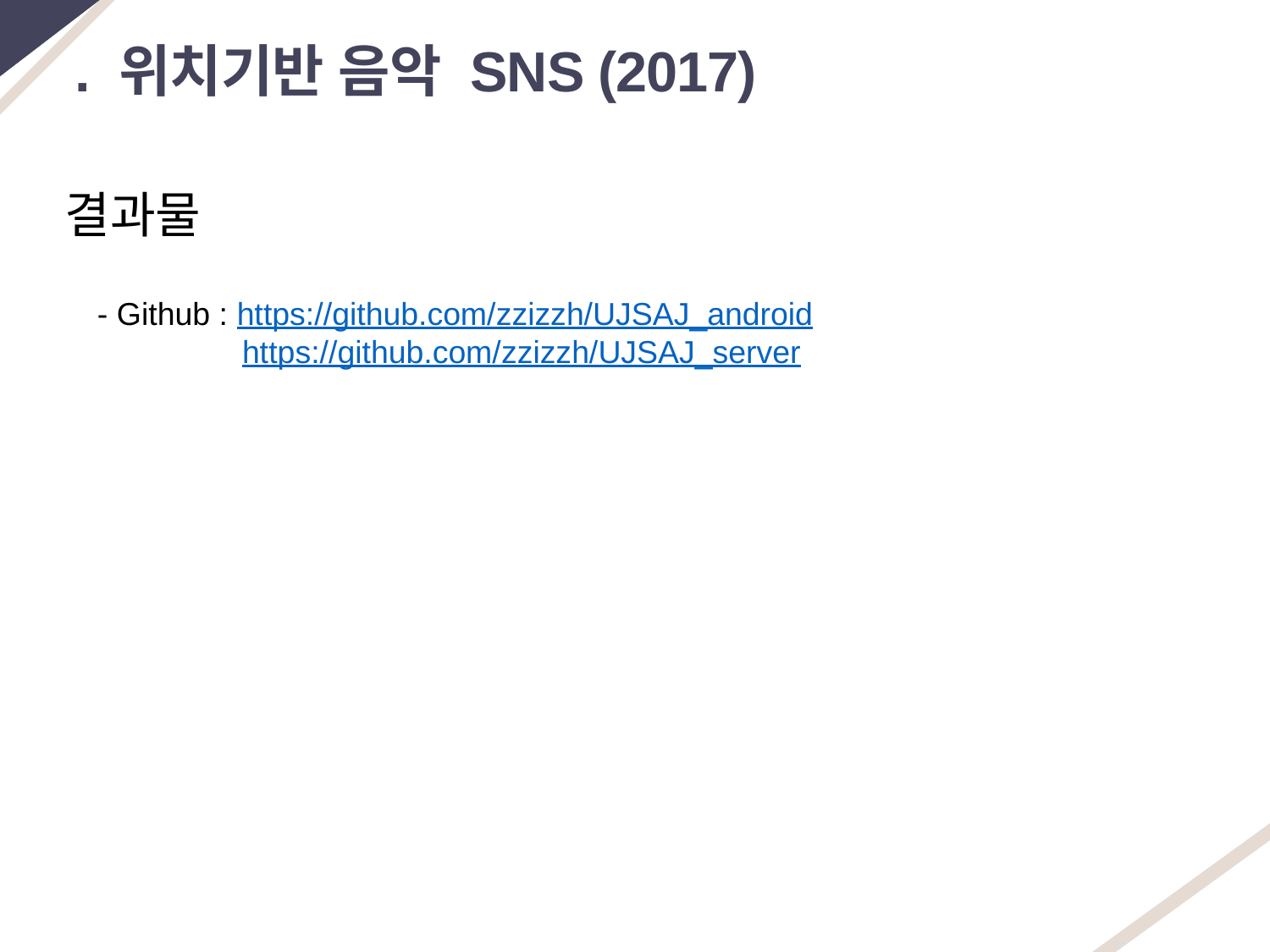

. 위치기반 음악 SNS (2017)
결과물

- Github : https://github.com/zzizzh/UJSAJ_android
	  https://github.com/zzizzh/UJSAJ_server